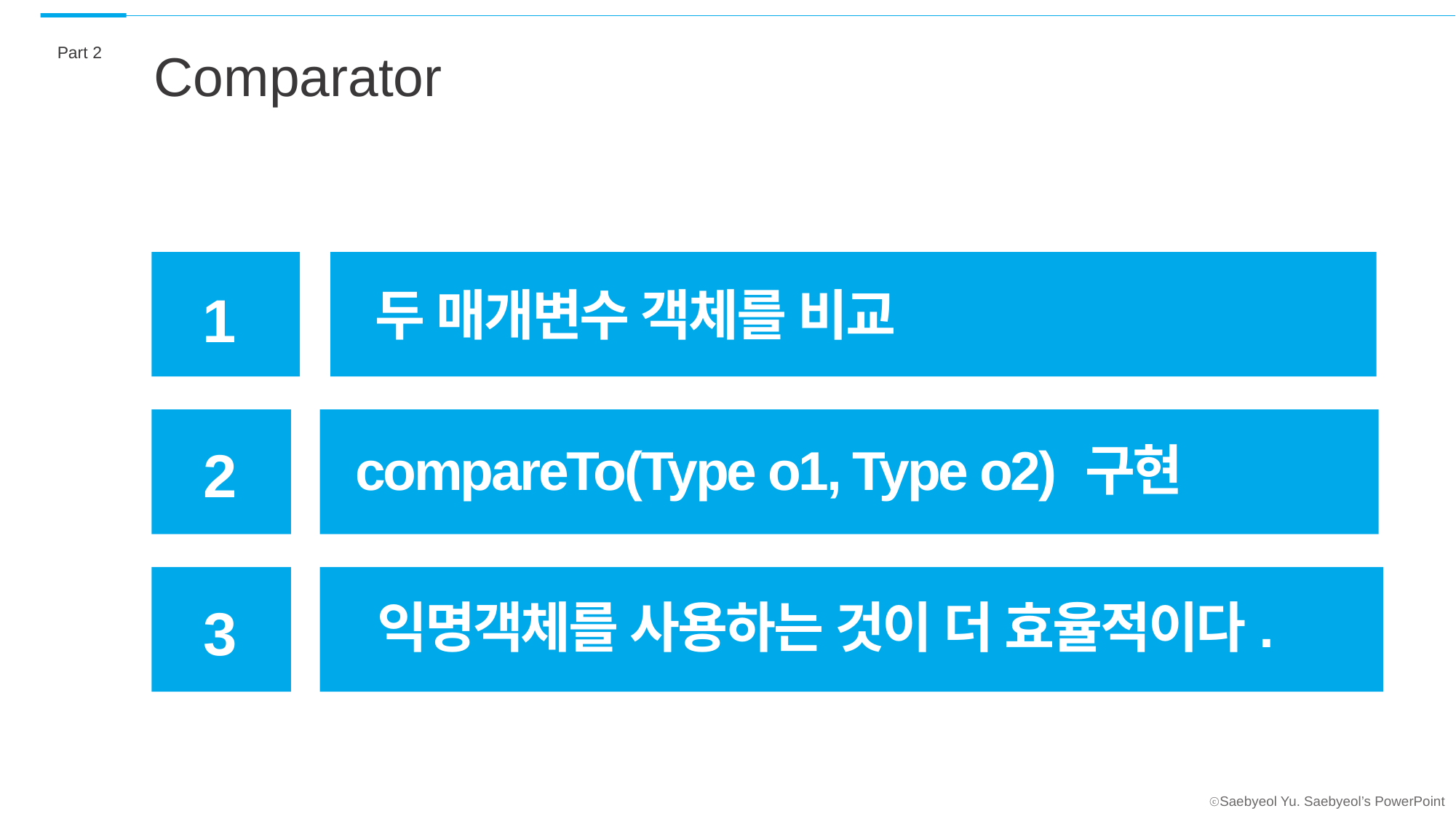

Part 2
Comparator

두 매개변수 객체를 비교
1

compareTo(Type o1, Type o2) 구현
2

익명객체를 사용하는 것이 더 효율적이다.
3